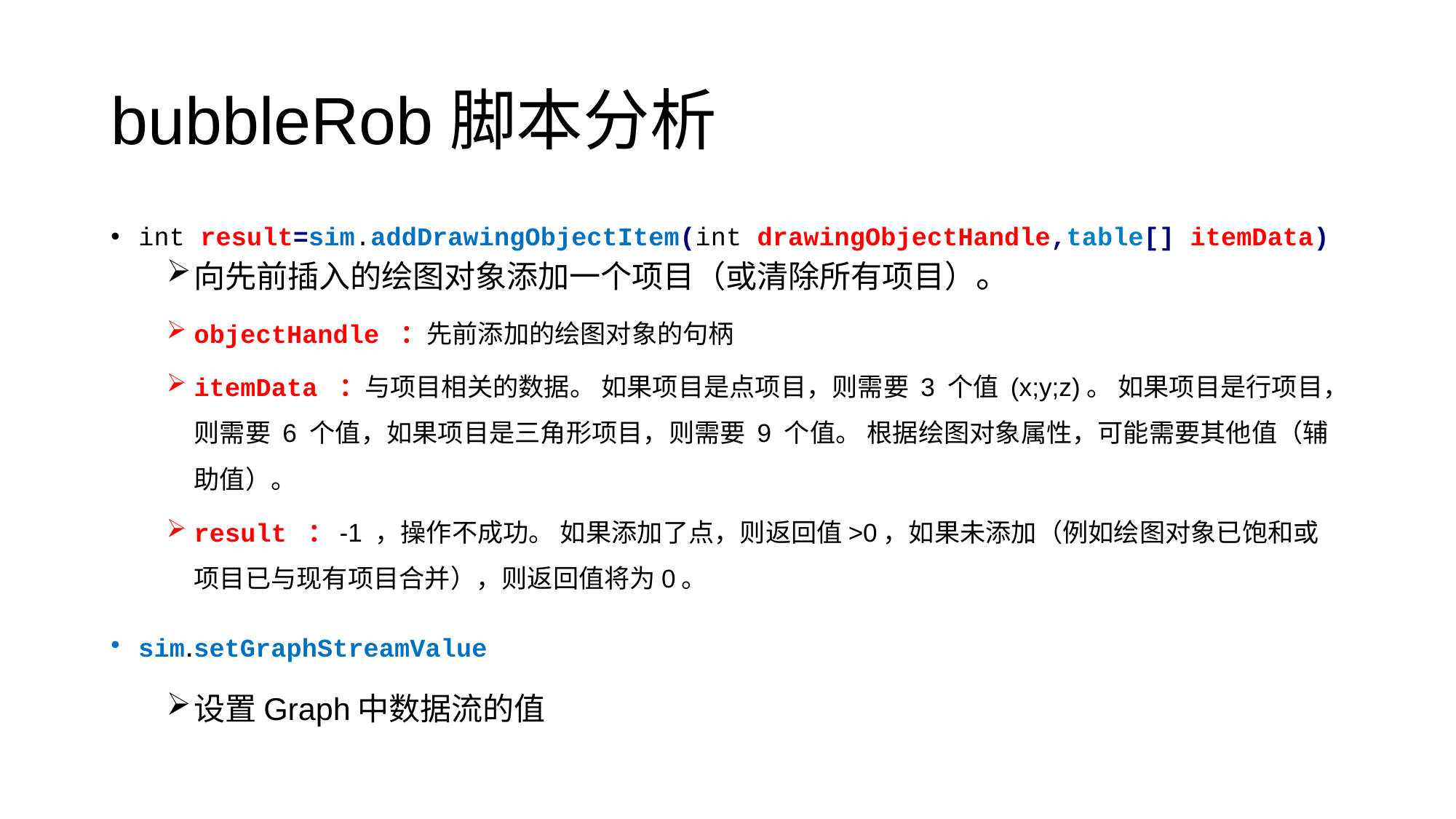

# bubbleRob脚本分析
int result=sim.addDrawingObjectItem(int drawingObjectHandle,table[] itemData)
向先前插入的绘图对象添加一个项目（或清除所有项目）。
objectHandle ：先前添加的绘图对象的句柄
itemData ：与项目相关的数据。 如果项目是点项目，则需要 3 个值 (x;y;z)。 如果项目是行项目，则需要 6 个值，如果项目是三角形项目，则需要 9 个值。 根据绘图对象属性，可能需要其他值（辅助值）。
result ：-1 ，操作不成功。 如果添加了点，则返回值>0，如果未添加（例如绘图对象已饱和或项目已与现有项目合并），则返回值将为0。
sim.setGraphStreamValue
设置Graph中数据流的值